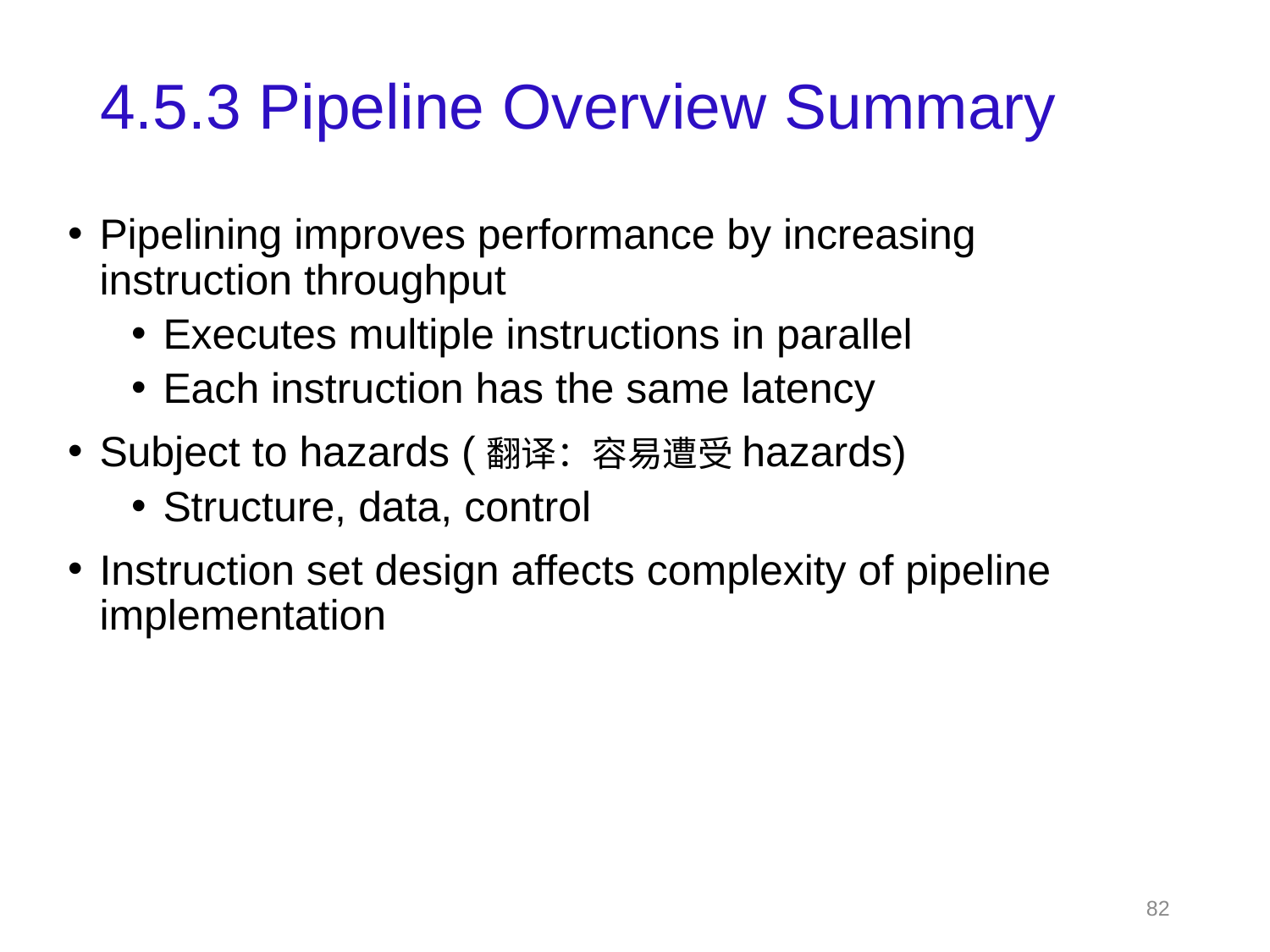

# 4.5.3 Pipeline Overview Summary
Pipelining improves performance by increasing instruction throughput
Executes multiple instructions in parallel
Each instruction has the same latency
Subject to hazards (翻译：容易遭受hazards)
Structure, data, control
Instruction set design affects complexity of pipeline implementation
82